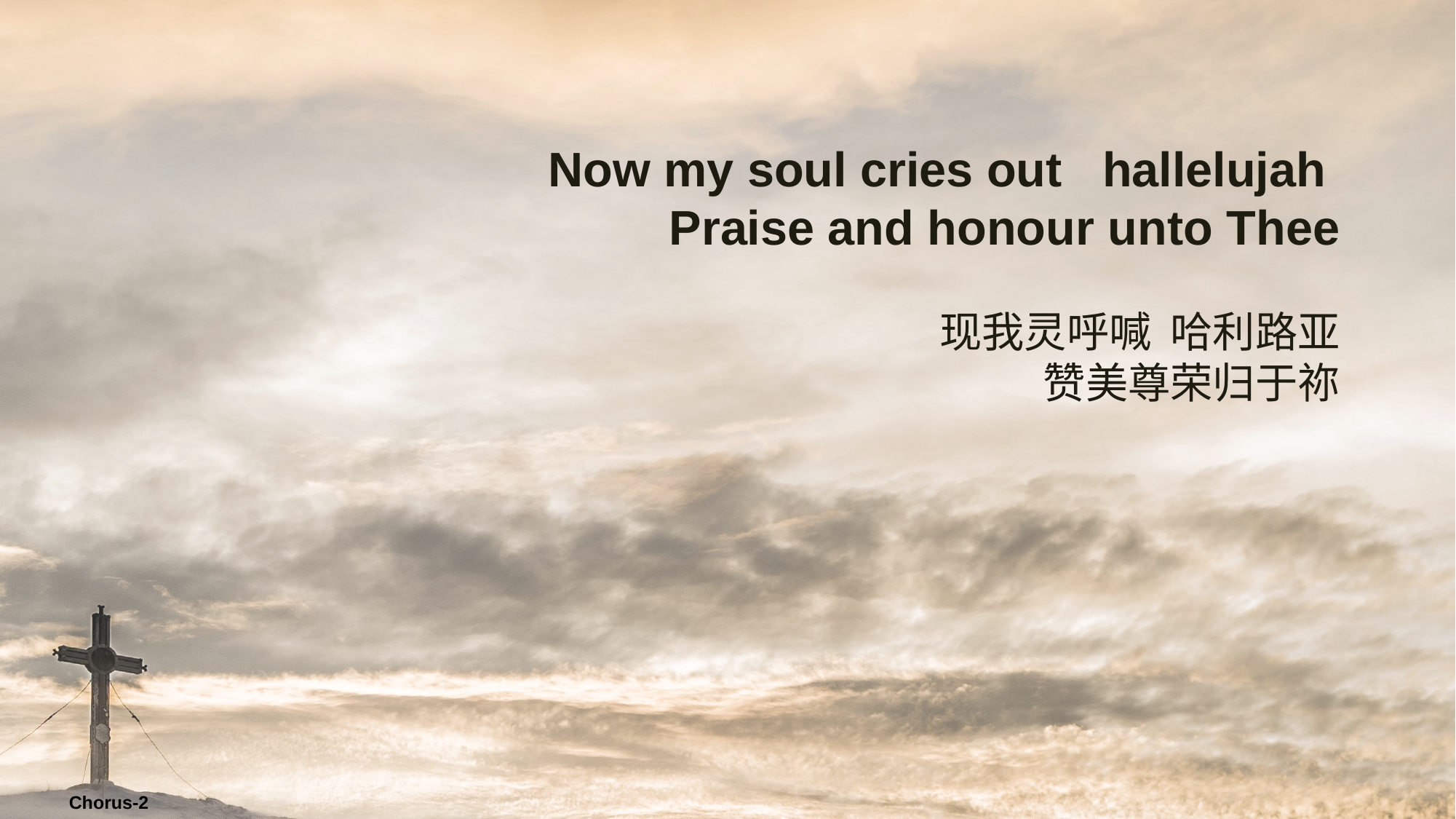

Now my soul cries out   hallelujah
Praise and honour unto Thee

现我灵呼喊  哈利路亚
赞美尊荣归于祢

Chorus-2